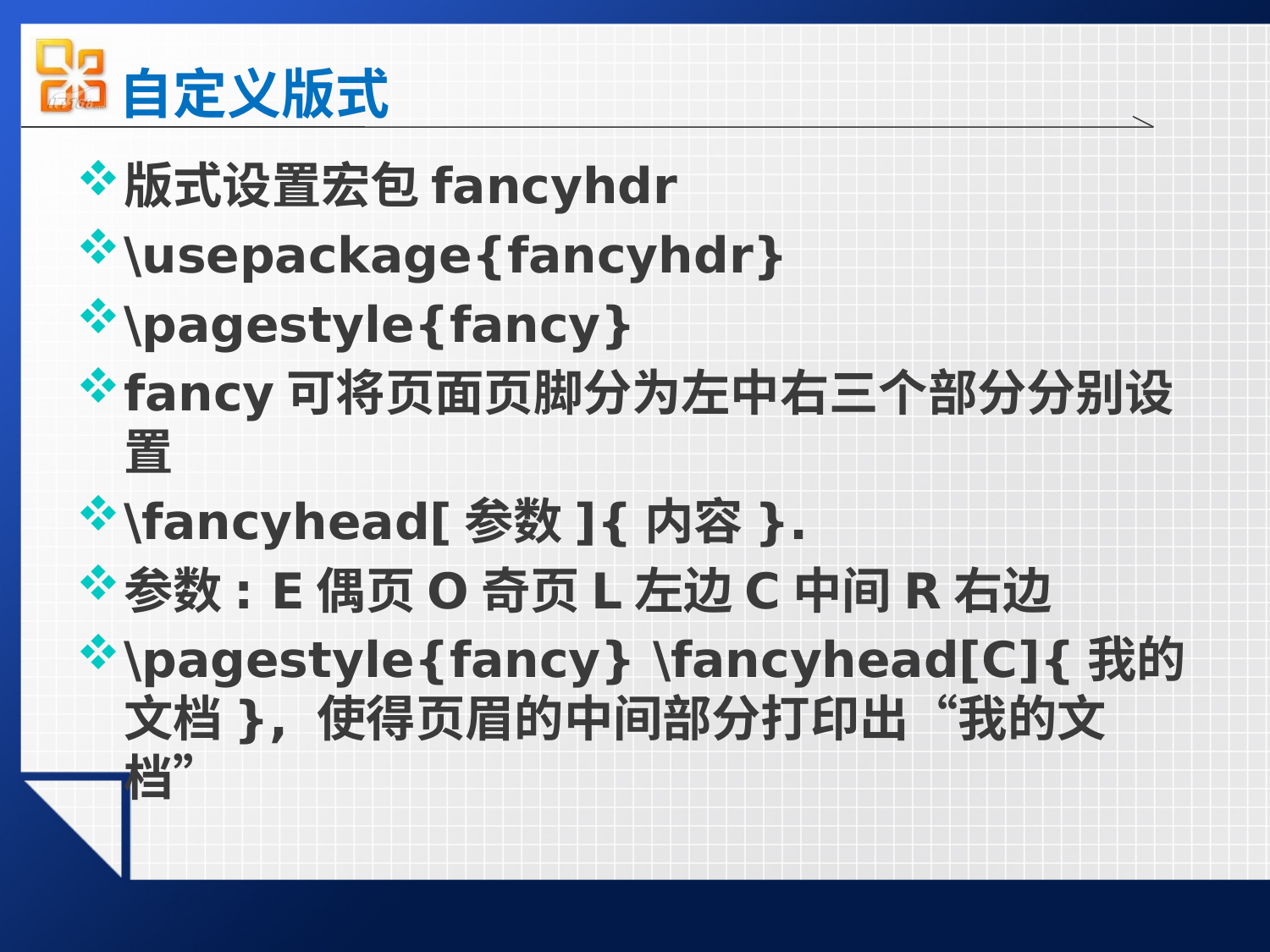

# 自定义版式
版式设置宏包fancyhdr
\usepackage{fancyhdr}
\pagestyle{fancy}
fancy可将页面页脚分为左中右三个部分分别设置
\fancyhead[参数]{内容}.
参数: E偶页O奇页L左边C中间R右边
\pagestyle{fancy} \fancyhead[C]{我的文档}, 使得页眉的中间部分打印出“我的文档”